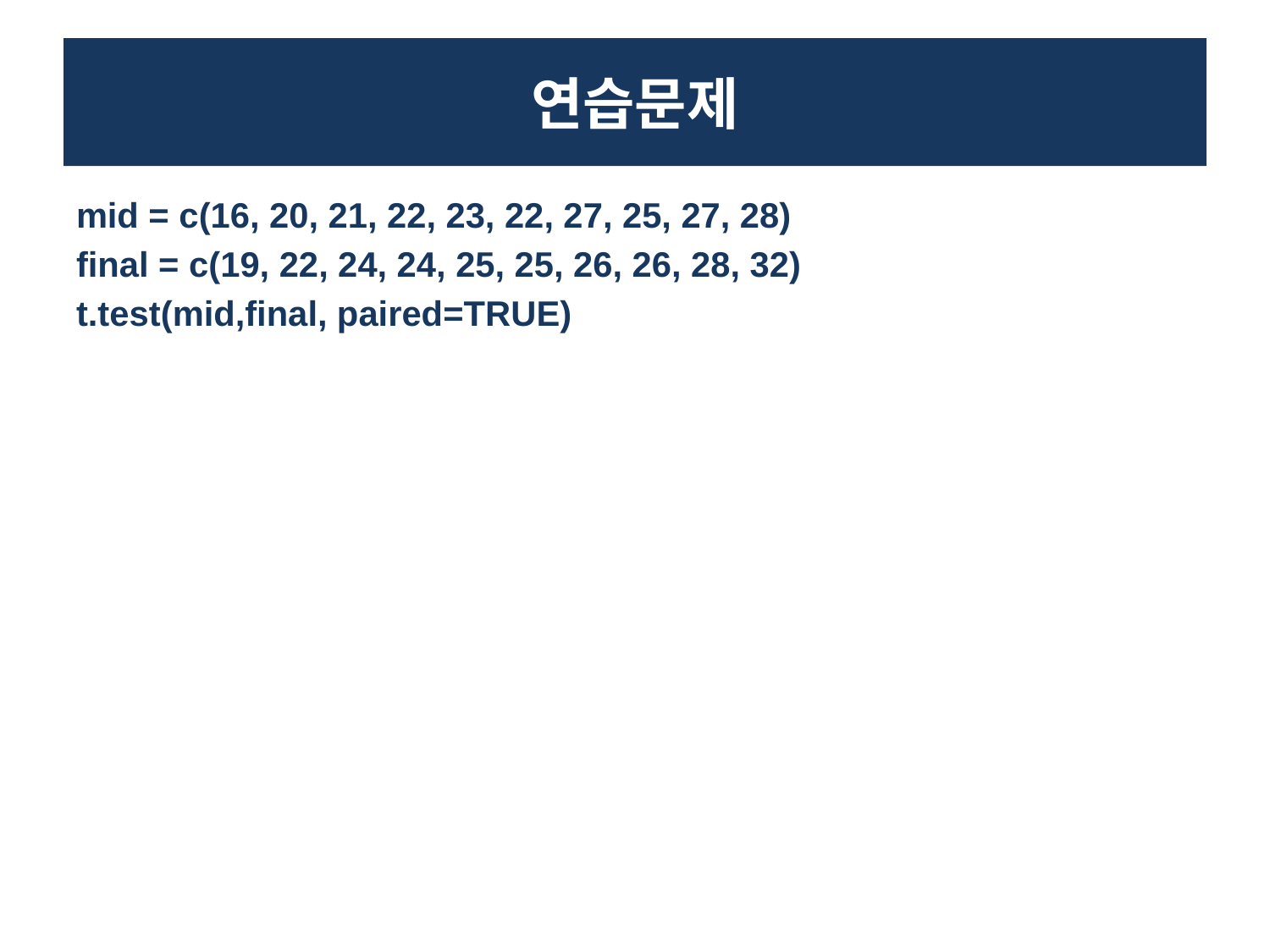

# 연습문제
mid = c(16, 20, 21, 22, 23, 22, 27, 25, 27, 28)
final = c(19, 22, 24, 24, 25, 25, 26, 26, 28, 32)
t.test(mid,final, paired=TRUE)